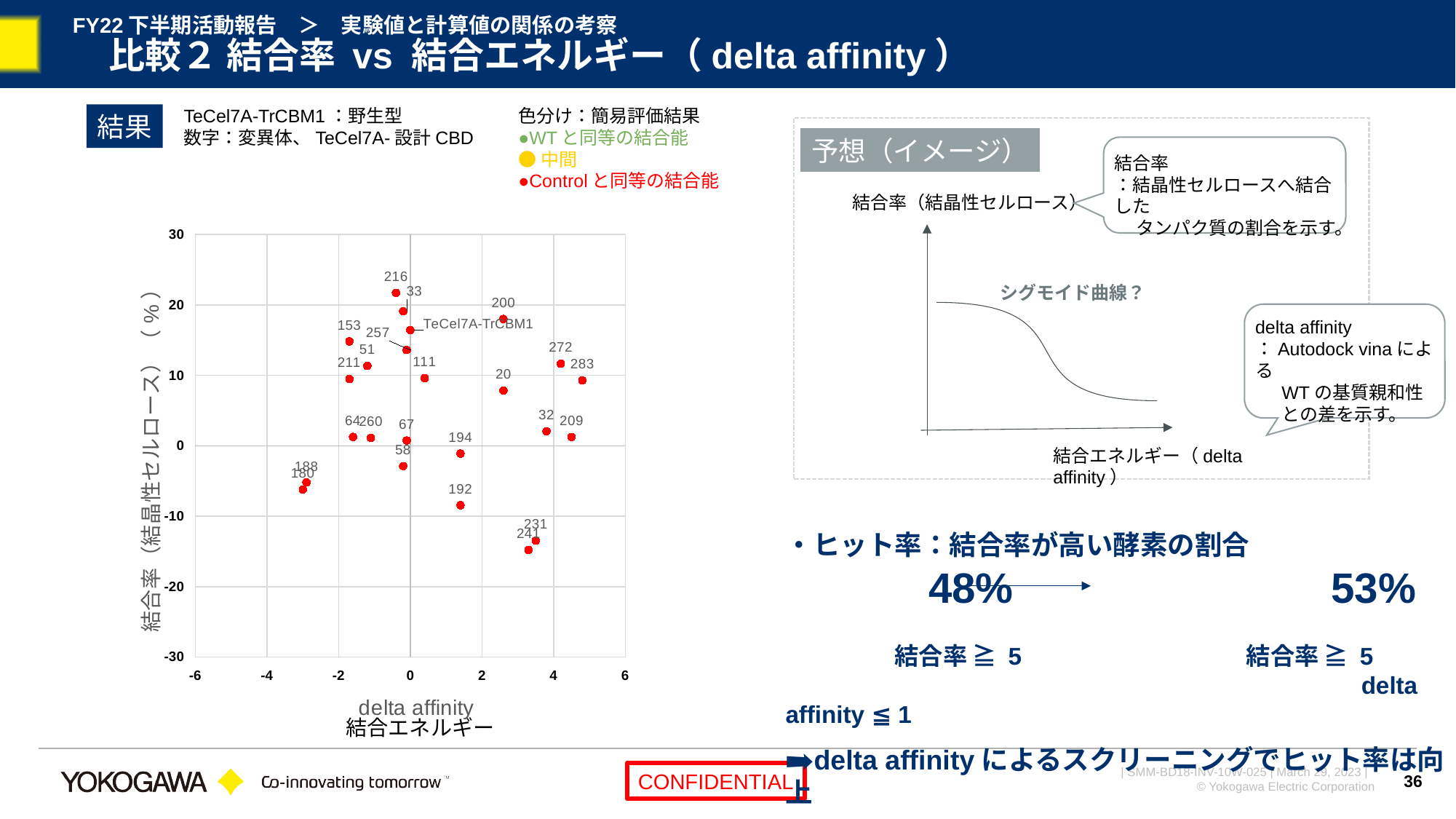

# FY22下半期活動報告　＞　実験値と計算値の関係の考察 　比較２ 結合率 vs 結合エネルギー（delta affinity）
TeCel7A-TrCBM1：野生型
数字：変異体、TeCel7A-設計CBD
色分け：簡易評価結果
●WTと同等の結合能
●中間
●Controlと同等の結合能
結果

予想（イメージ）

結合率
：結晶性セルロースへ結合した
　 タンパク質の割合を示す。
結合率（結晶性セルロース）

### Chart

| Category |  |
|---|---|
シグモイド曲線？

delta affinity
：Autodock vinaによる
　 WTの基質親和性
 　との差を示す。
結合エネルギー（delta affinity）
・ヒット率：結合率が高い酵素の割合
	　48%	　　　　	53%
	結合率 ≧ 5	 	　結合率 ≧ 5
					　delta affinity ≦ 1

➡delta affinityによるスクリーニングでヒット率は向上
結合エネルギー
36